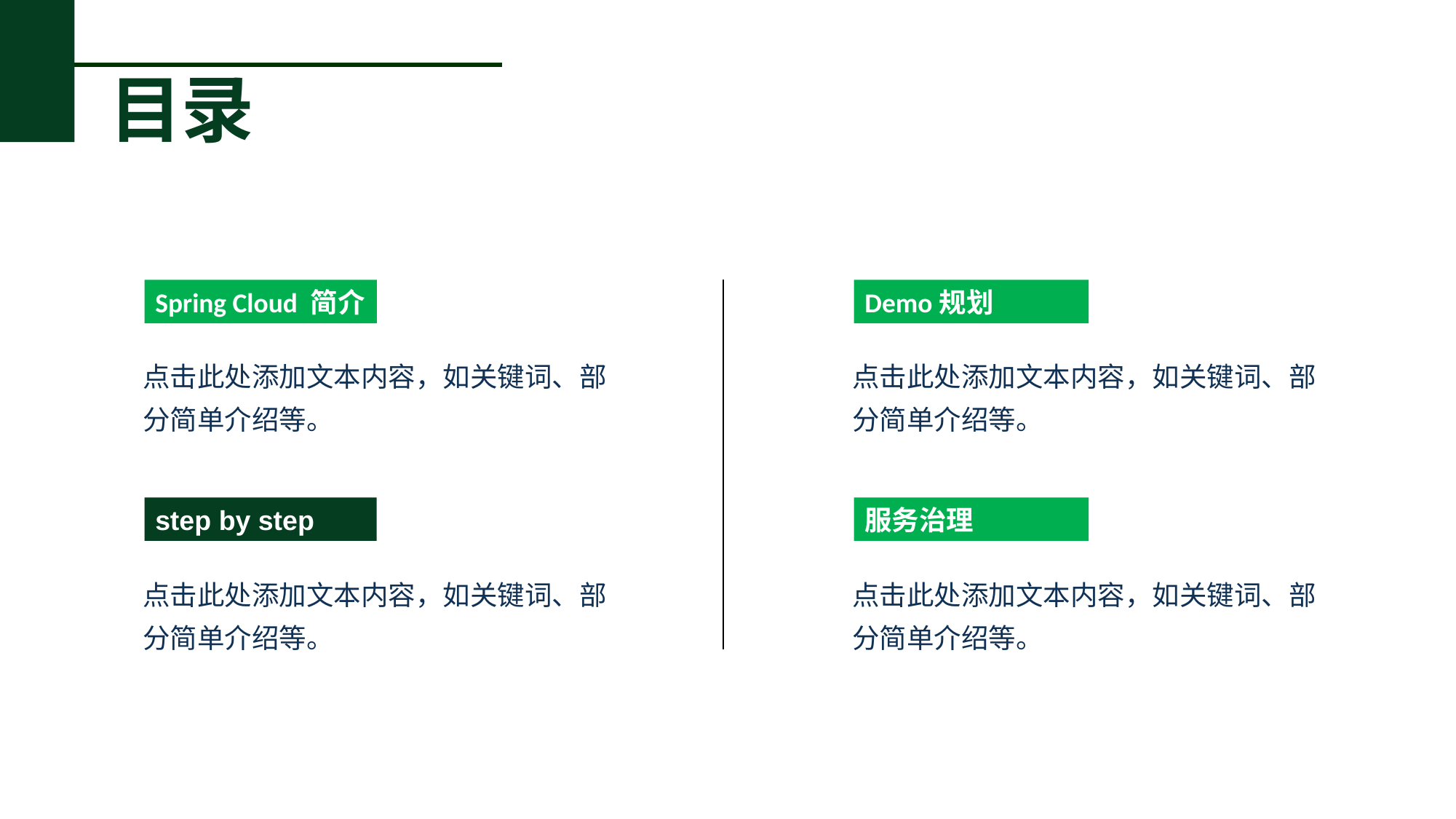

目录
Spring Cloud 简介
Demo规划
点击此处添加文本内容，如关键词、部分简单介绍等。
点击此处添加文本内容，如关键词、部分简单介绍等。
服务治理
step by step
点击此处添加文本内容，如关键词、部分简单介绍等。
点击此处添加文本内容，如关键词、部分简单介绍等。